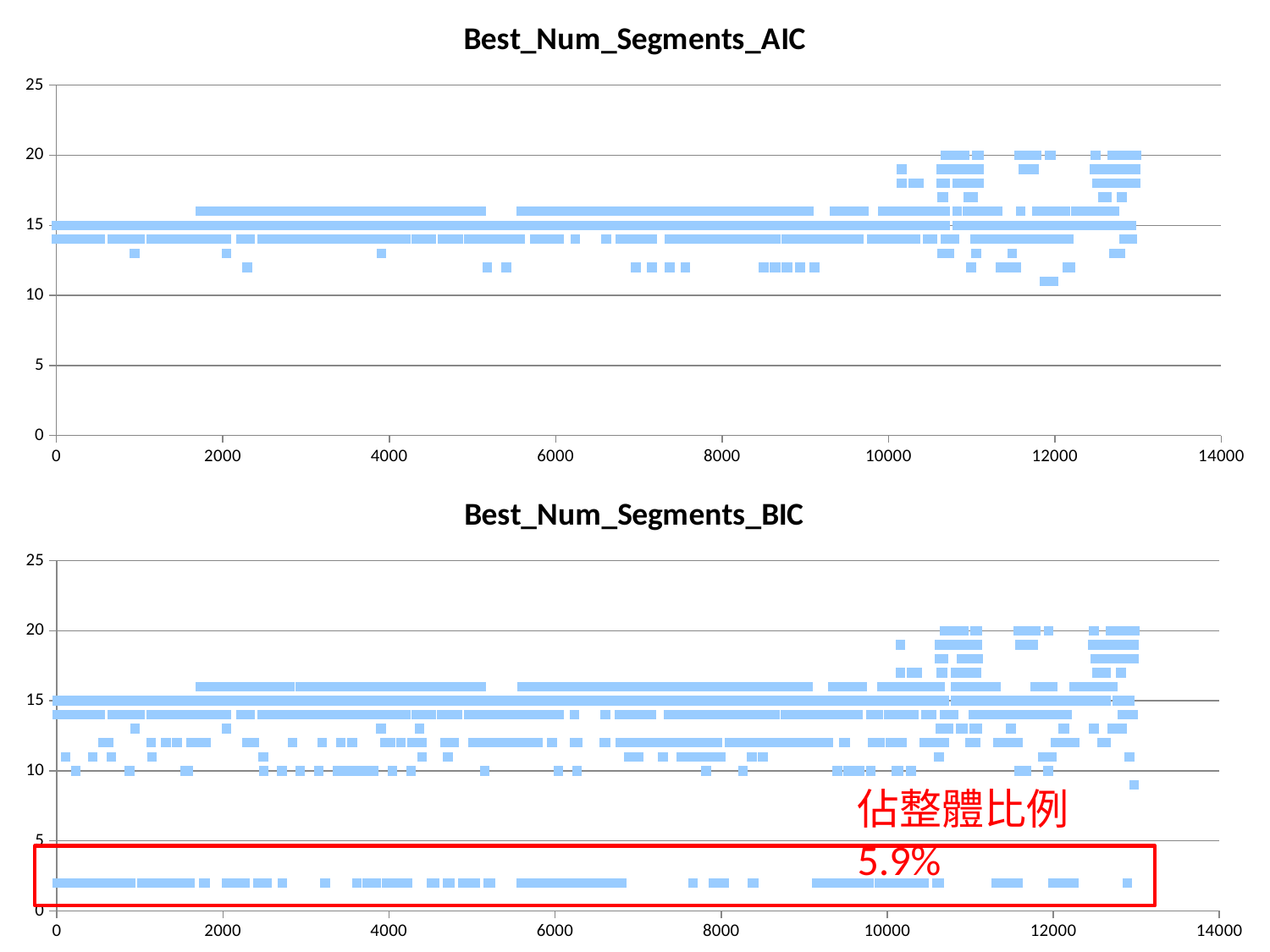

### Chart:

| Category | Best_Num_Segments_AIC |
|---|---|

### Chart:

| Category | Best_Num_Segments_BIC |
|---|---|
佔整體比例5.9%